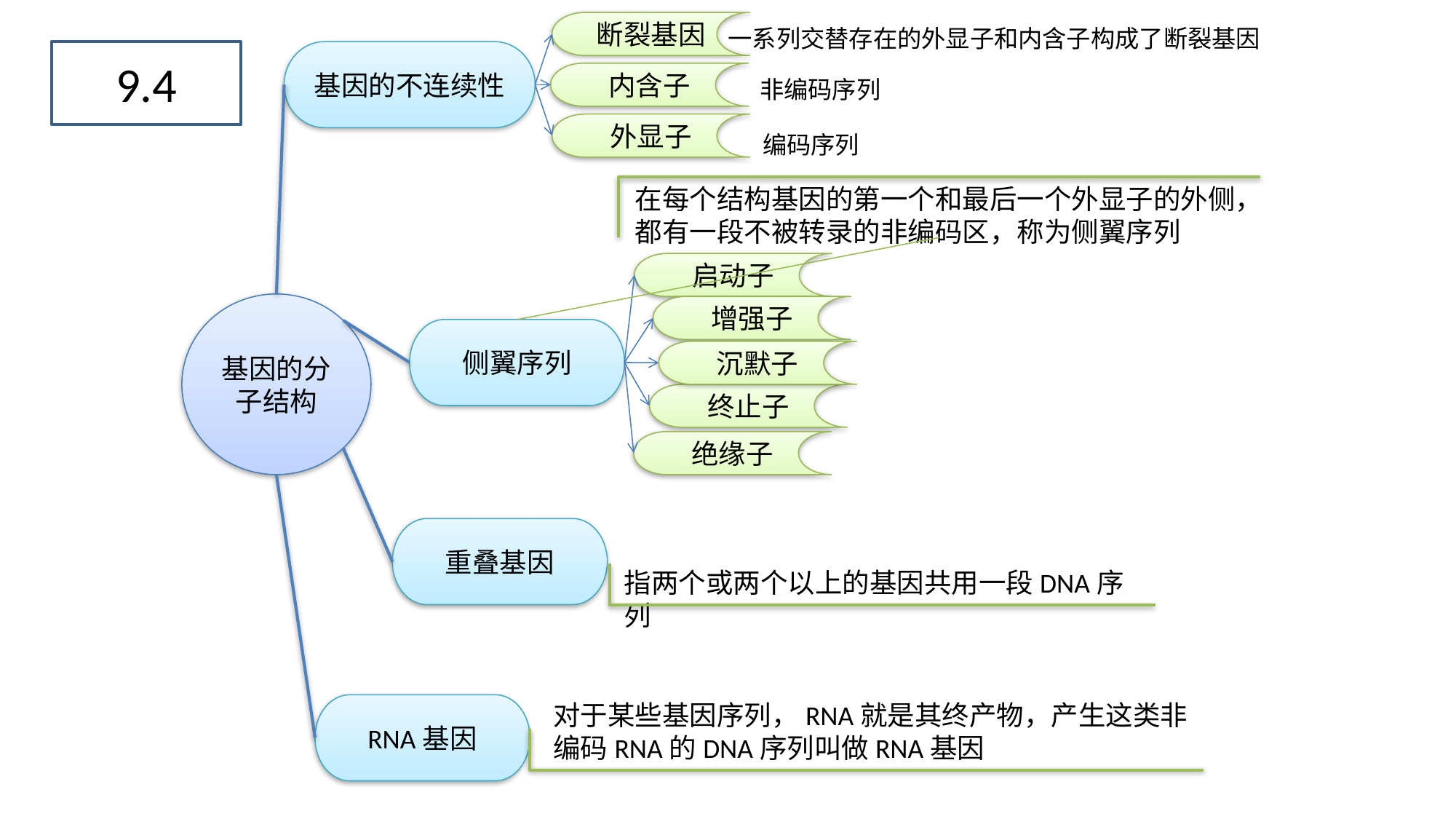

断裂基因
 一系列交替存在的外显子和内含子构成了断裂基因
9.4
基因的不连续性
内含子
非编码序列
外显子
编码序列

在每个结构基因的第一个和最后一个外显子的外侧，都有一段不被转录的非编码区，称为侧翼序列
启动子
基因的分子结构
增强子
侧翼序列
沉默子
终止子
绝缘子
重叠基因
指两个或两个以上的基因共用一段DNA序列

对于某些基因序列，RNA就是其终产物，产生这类非编码RNA的DNA序列叫做RNA基因
RNA基因